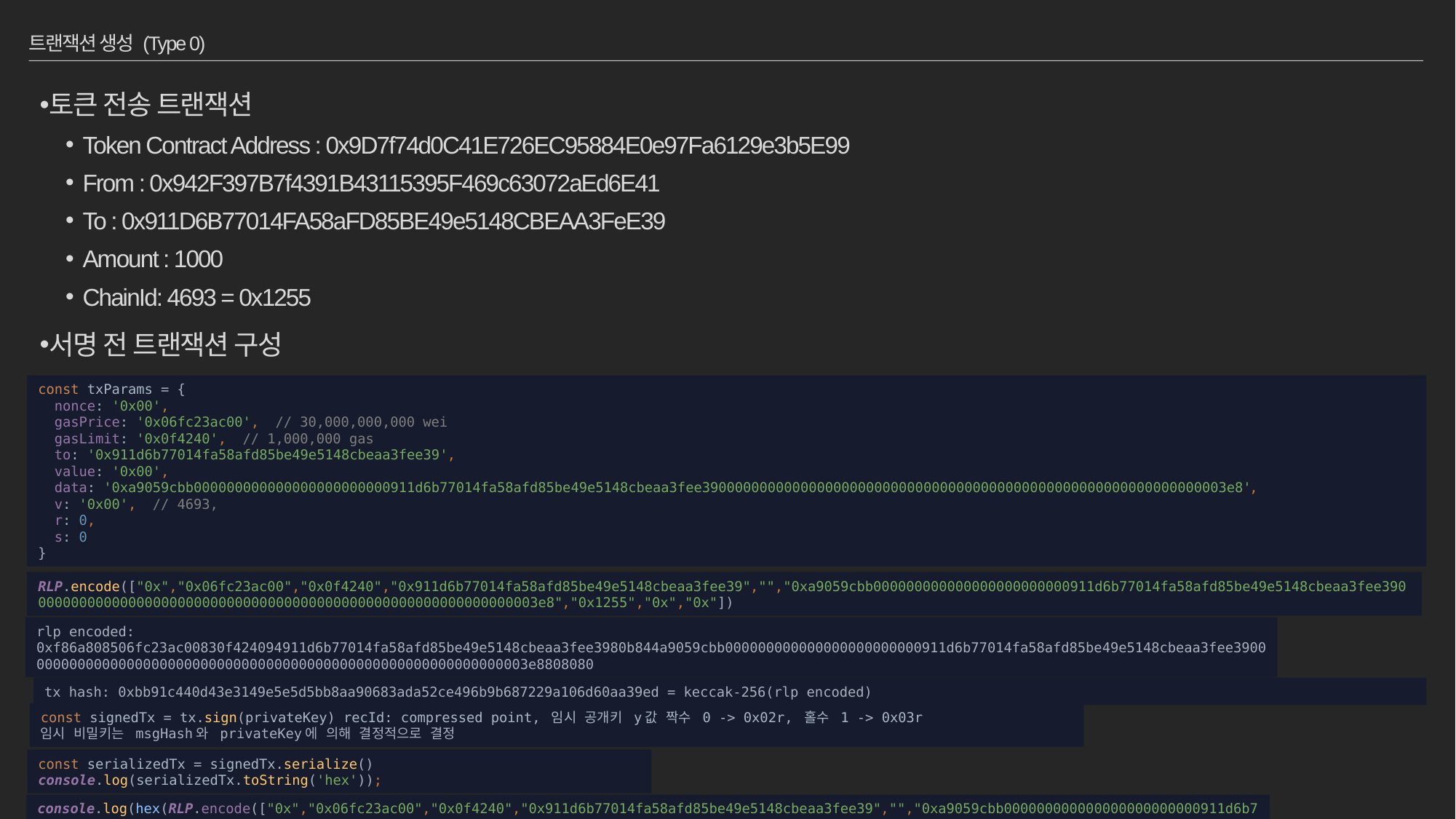

# 트랜잭션 생성 (Type 0)
토큰 전송 트랜잭션
Token Contract Address : 0x9D7f74d0C41E726EC95884E0e97Fa6129e3b5E99
From : 0x942F397B7f4391B43115395F469c63072aEd6E41
To : 0x911D6B77014FA58aFD85BE49e5148CBEAA3FeE39
Amount : 1000
ChainId: 4693 = 0x1255
서명 전 트랜잭션 구성
const txParams = {
  nonce: '0x00',
  gasPrice: '0x06fc23ac00',  // 30,000,000,000 wei
  gasLimit: '0x0f4240',  // 1,000,000 gas
  to: '0x911d6b77014fa58afd85be49e5148cbeaa3fee39',
  value: '0x00',
  data: '0xa9059cbb000000000000000000000000911d6b77014fa58afd85be49e5148cbeaa3fee3900000000000000000000000000000000000000000000000000000000000003e8',
  v: '0x00',  // 4693,
  r: 0,
  s: 0
}
RLP.encode(["0x","0x06fc23ac00","0x0f4240","0x911d6b77014fa58afd85be49e5148cbeaa3fee39","","0xa9059cbb000000000000000000000000911d6b77014fa58afd85be49e5148cbeaa3fee3900000000000000000000000000000000000000000000000000000000000003e8","0x1255","0x","0x"])
rlp encoded: 0xf86a808506fc23ac00830f424094911d6b77014fa58afd85be49e5148cbeaa3fee3980b844a9059cbb000000000000000000000000911d6b77014fa58afd85be49e5148cbeaa3fee3900000000000000000000000000000000000000000000000000000000000003e8808080
tx hash: 0xbb91c440d43e3149e5e5d5bb8aa90683ada52ce496b9b687229a106d60aa39ed = keccak-256(rlp encoded)
const signedTx = tx.sign(privateKey) recId: compressed point, 임시 공개키 y값 짝수 0 -> 0x02r, 홀수 1 -> 0x03r
임시 비밀키는 msgHash와 privateKey에 의해 결정적으로 결정
const serializedTx = signedTx.serialize()
console.log(serializedTx.toString('hex'));
console.log(hex(RLP.encode(["0x","0x06fc23ac00","0x0f4240","0x911d6b77014fa58afd85be49e5148cbeaa3fee39","","0xa9059cbb000000000000000000000000911d6b77014fa58afd85be49e5148cbeaa3fee3900000000000000000000000000000000000000000000000000000000000003e8","0x24cd","0x7af4d4405862cd91b833db1e3da1fd80bb751c53affd07e148f5180f4926b56a","0x125f62784beff2462792fee879dca75ffd9da521c5d1d87944afebf93e7b47c1"])));